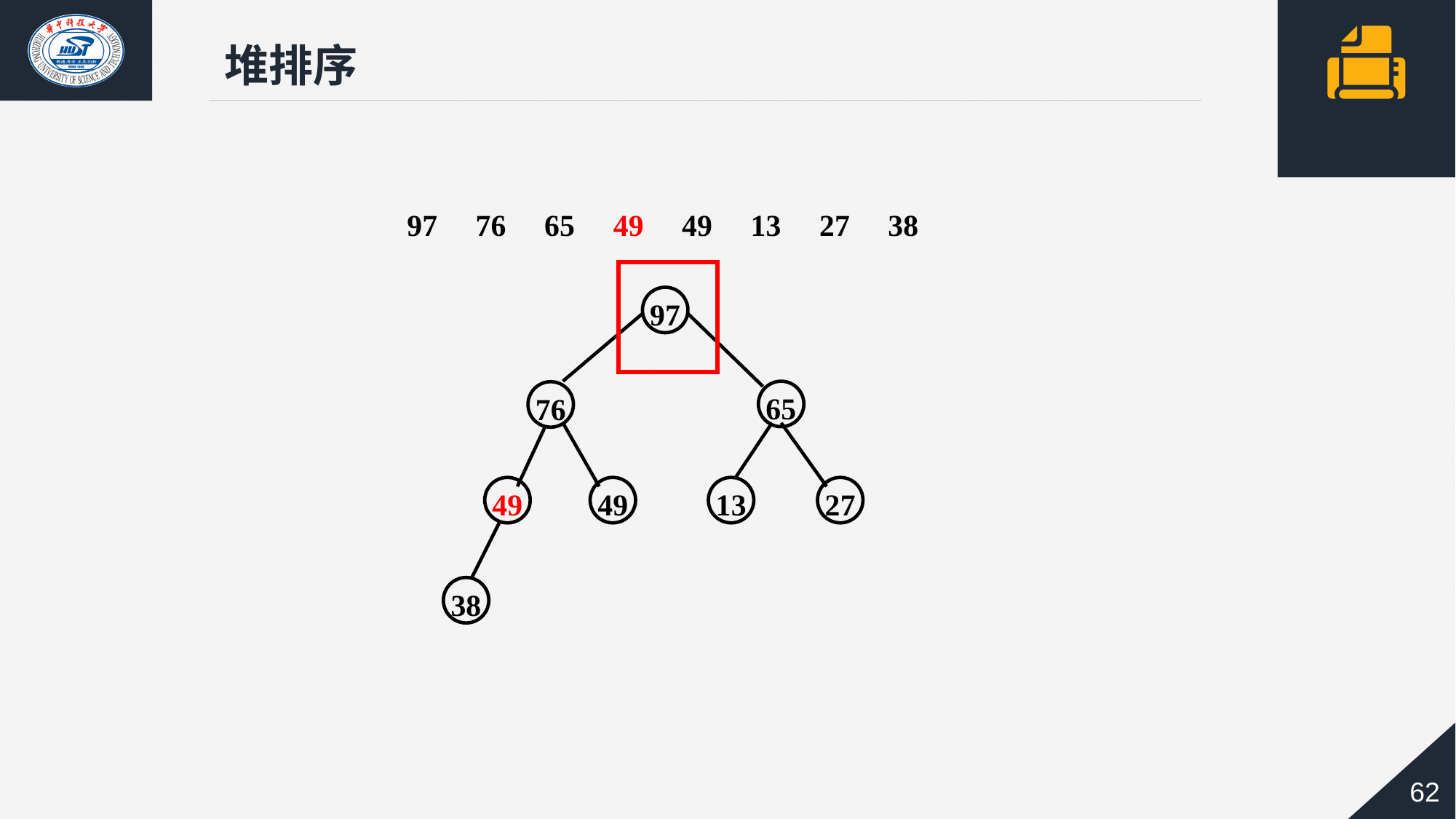

堆排序

97     76     65     49     49     13     27     38

97

65
76

49
49
13
27

38